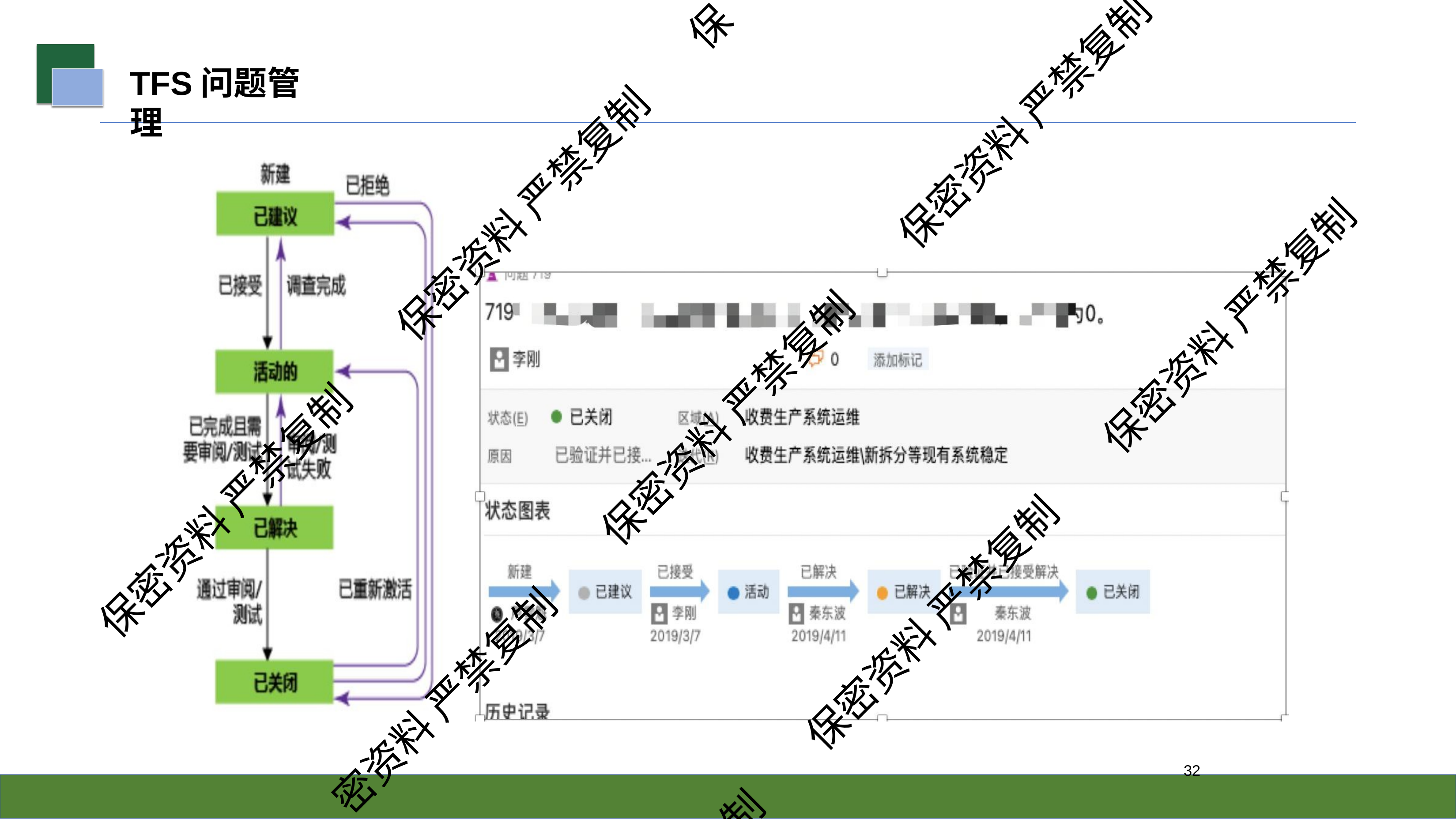

保
# TFS问题管理
保密资料 严禁复制

保密资料 严禁复制

保密资料 严禁复制
保密资料 严禁复制
保密资料 严禁复制
保密资料 严禁复制
密资料 严禁复制
32
制